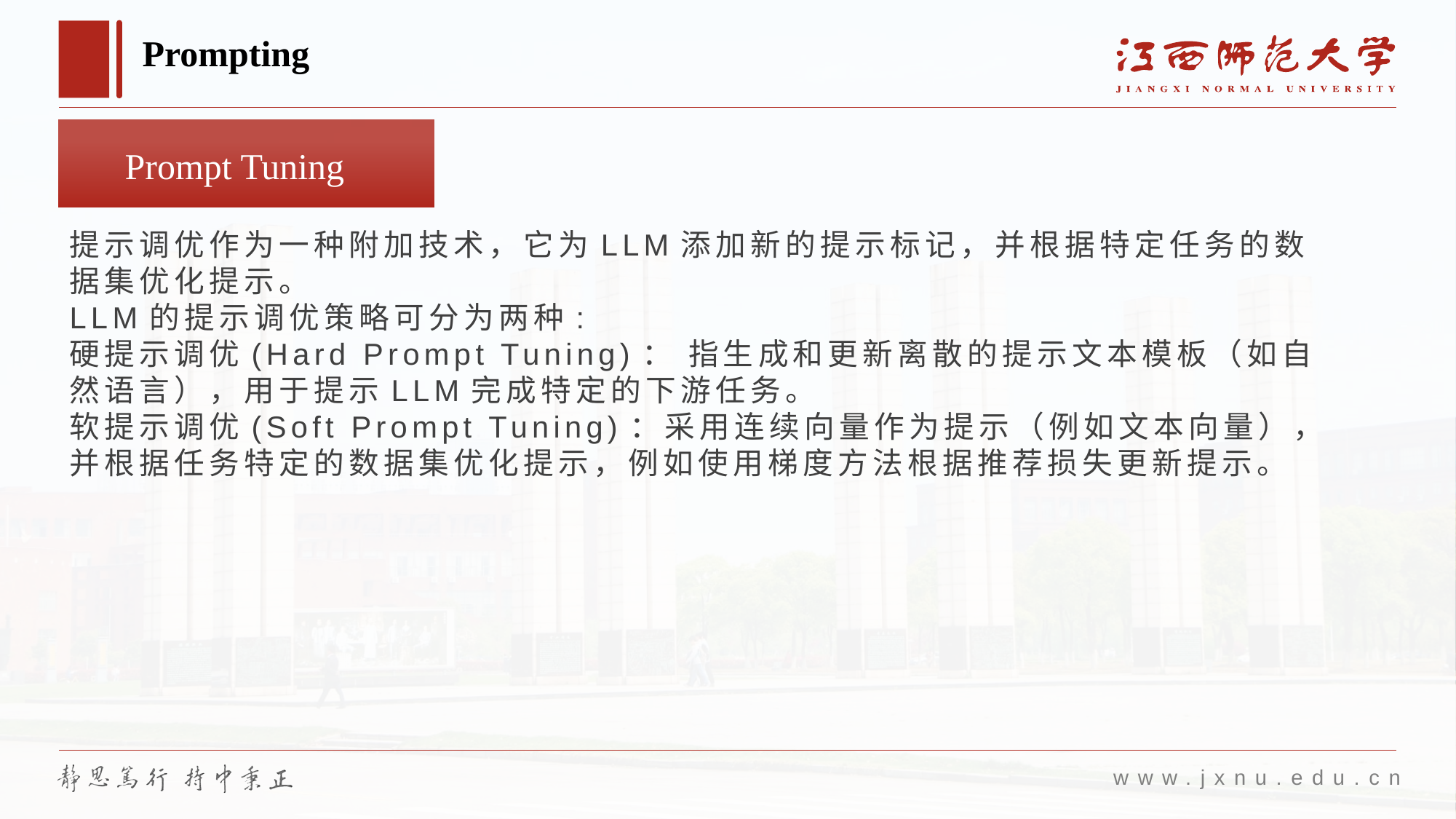

# Prompting

Prompt Tuning
提示调优作为一种附加技术，它为LLM添加新的提示标记，并根据特定任务的数据集优化提示。
LLM的提示调优策略可分为两种:
硬提示调优(Hard Prompt Tuning)： 指生成和更新离散的提示文本模板（如自然语言），用于提示LLM完成特定的下游任务。
软提示调优(Soft Prompt Tuning)：采用连续向量作为提示（例如文本向量），并根据任务特定的数据集优化提示，例如使用梯度方法根据推荐损失更新提示。